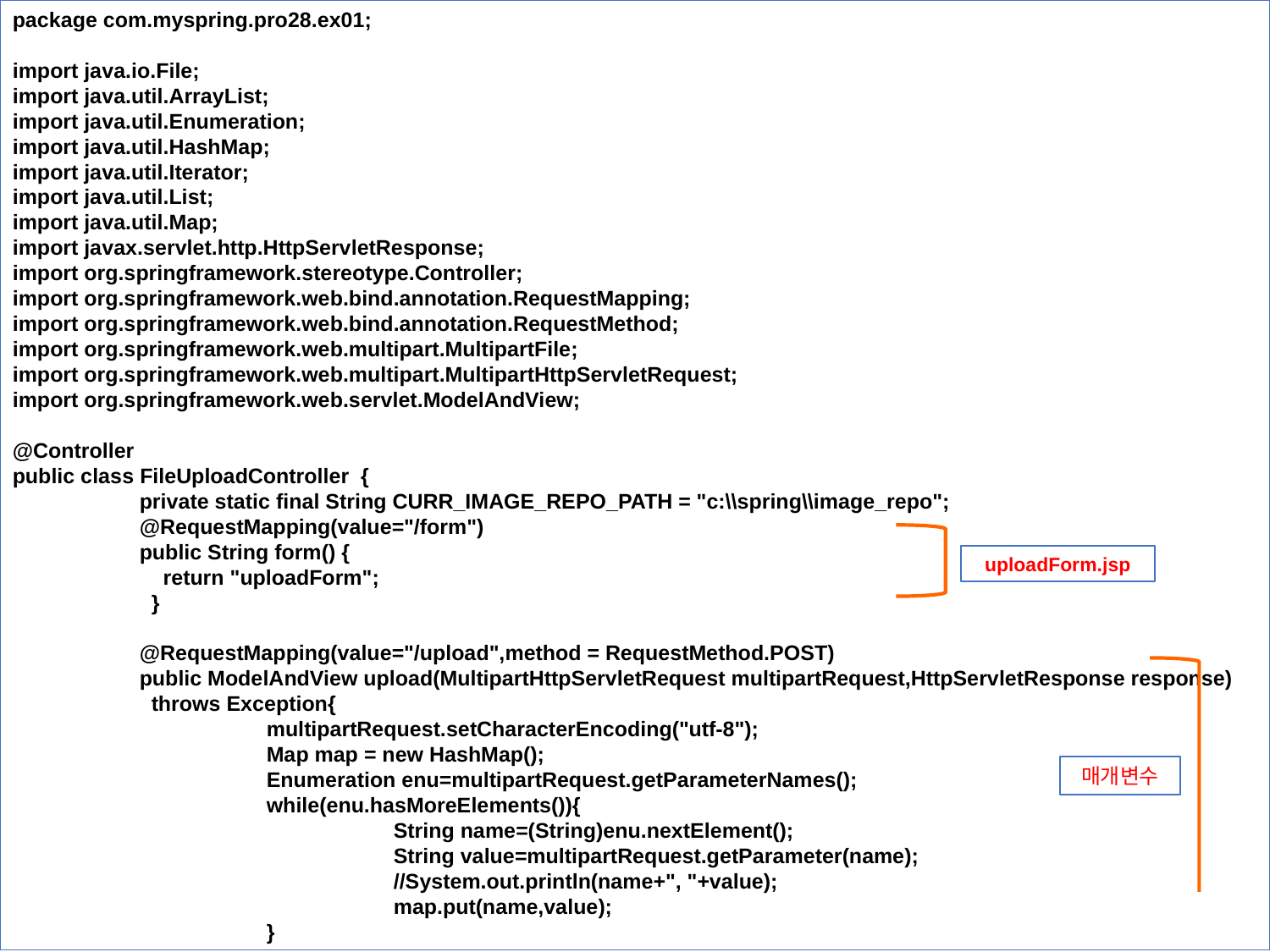

package com.myspring.pro28.ex01;

import java.io.File;
import java.util.ArrayList;
import java.util.Enumeration;
import java.util.HashMap;
import java.util.Iterator;
import java.util.List;
import java.util.Map;
import javax.servlet.http.HttpServletResponse;
import org.springframework.stereotype.Controller;
import org.springframework.web.bind.annotation.RequestMapping;
import org.springframework.web.bind.annotation.RequestMethod;
import org.springframework.web.multipart.MultipartFile;
import org.springframework.web.multipart.MultipartHttpServletRequest;
import org.springframework.web.servlet.ModelAndView;

@Controller
public class FileUploadController  {
	private static final String CURR_IMAGE_REPO_PATH = "c:\\spring\\image_repo";
	@RequestMapping(value="/form")
	public String form() {
	    return "uploadForm";
	  }

	@RequestMapping(value="/upload",method = RequestMethod.POST)
	public ModelAndView upload(MultipartHttpServletRequest multipartRequest,HttpServletResponse response)
	  throws Exception{
		multipartRequest.setCharacterEncoding("utf-8");
		Map map = new HashMap();
		Enumeration enu=multipartRequest.getParameterNames();
		while(enu.hasMoreElements()){
			String name=(String)enu.nextElement();
			String value=multipartRequest.getParameter(name);
			//System.out.println(name+", "+value);
			map.put(name,value);
		}

uploadForm.jsp

매개변수